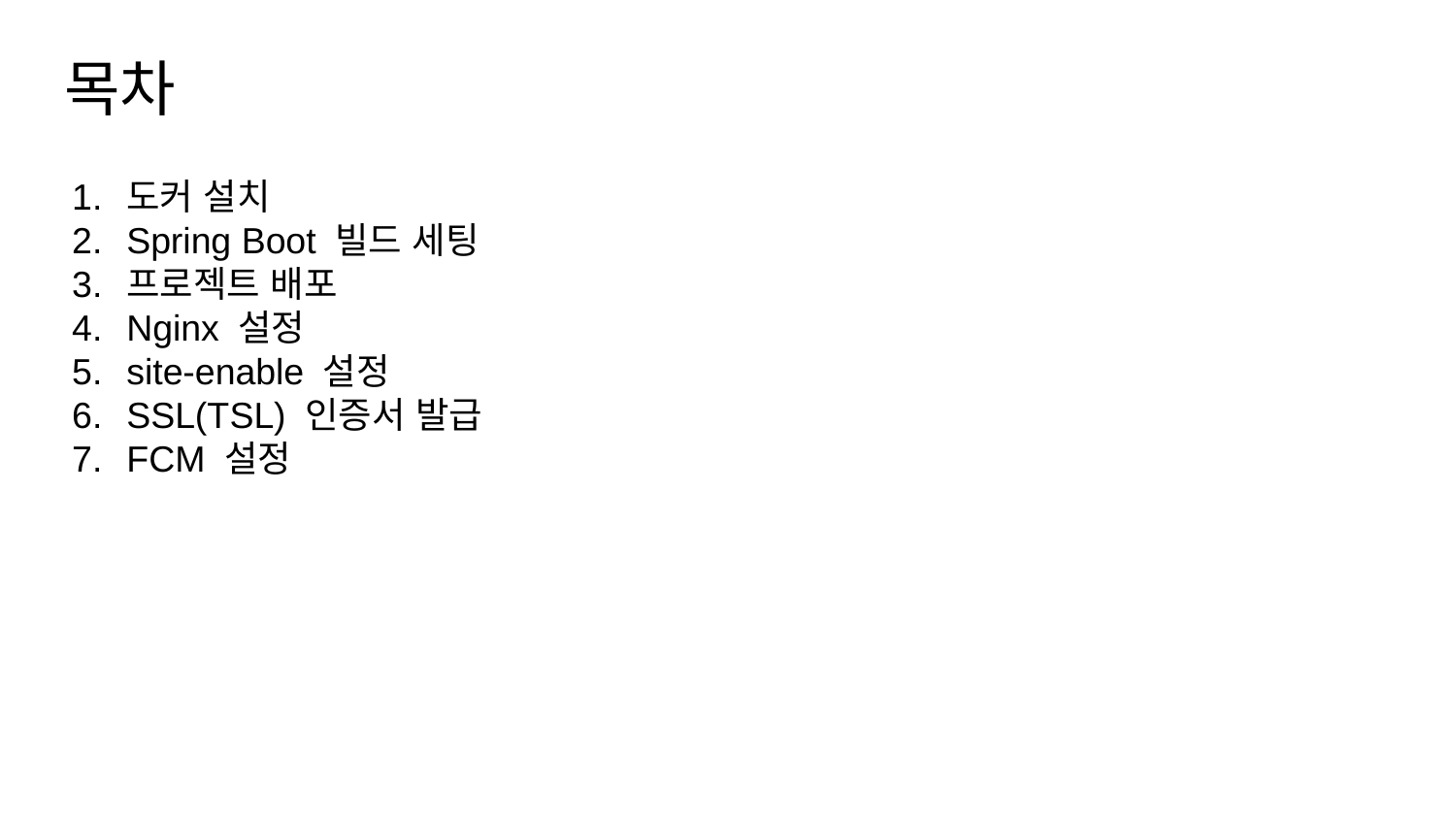

# 목차
도커 설치
Spring Boot 빌드 세팅
프로젝트 배포
Nginx 설정
site-enable 설정
SSL(TSL) 인증서 발급
FCM 설정